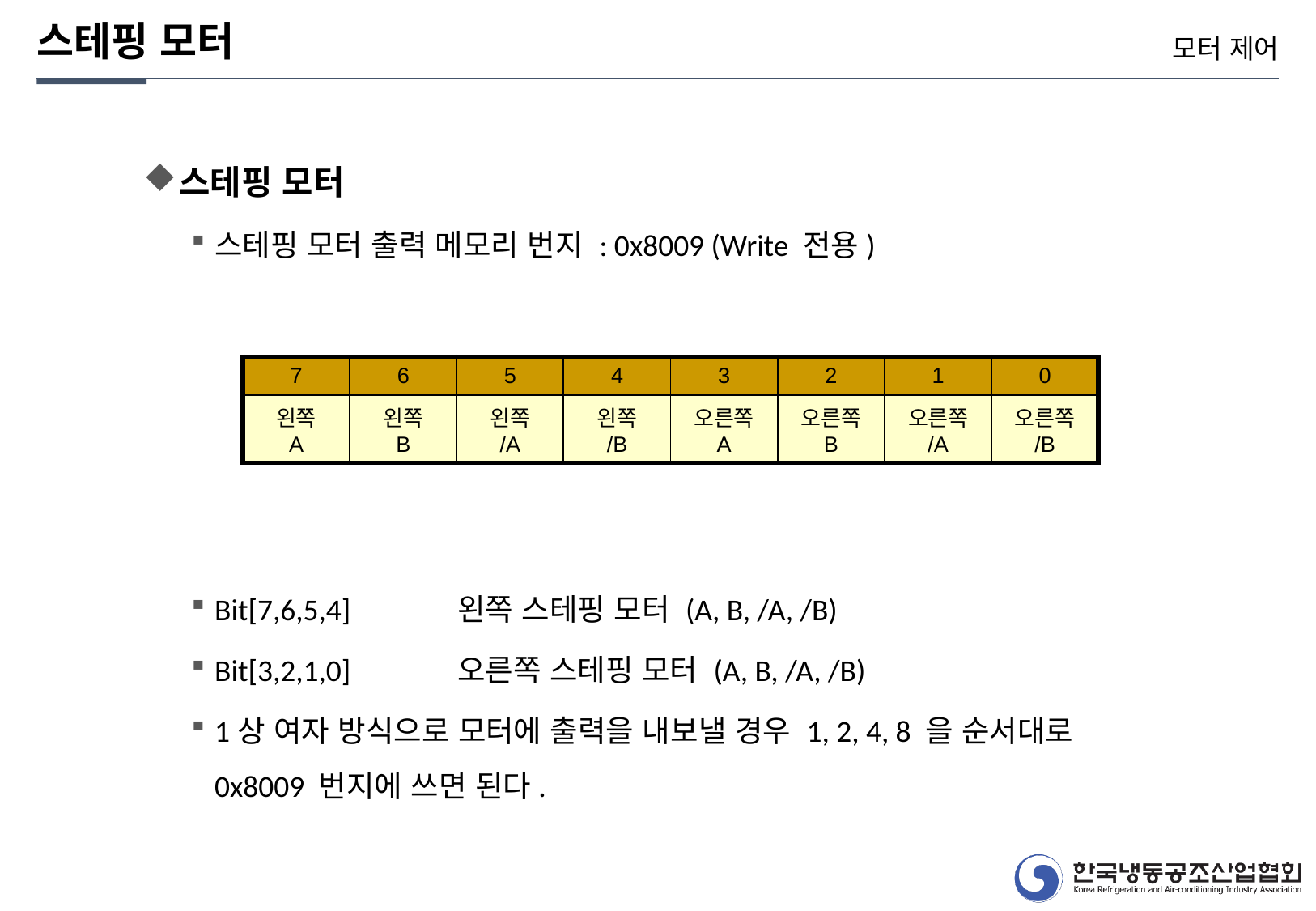

스테핑 모터
모터 제어
스테핑 모터
스테핑 모터 출력 메모리 번지 : 0x8009 (Write 전용)

Bit[7,6,5,4]	왼쪽 스테핑 모터 (A, B, /A, /B)
Bit[3,2,1,0]	오른쪽 스테핑 모터 (A, B, /A, /B)
1상 여자 방식으로 모터에 출력을 내보낼 경우 1, 2, 4, 8 을 순서대로 0x8009 번지에 쓰면 된다.

| 7 | 6 | 5 | 4 | 3 | 2 | 1 | 0 |
| --- | --- | --- | --- | --- | --- | --- | --- |
| 왼쪽 A | 왼쪽 B | 왼쪽 /A | 왼쪽 /B | 오른쪽 A | 오른쪽 B | 오른쪽 /A | 오른쪽 /B |